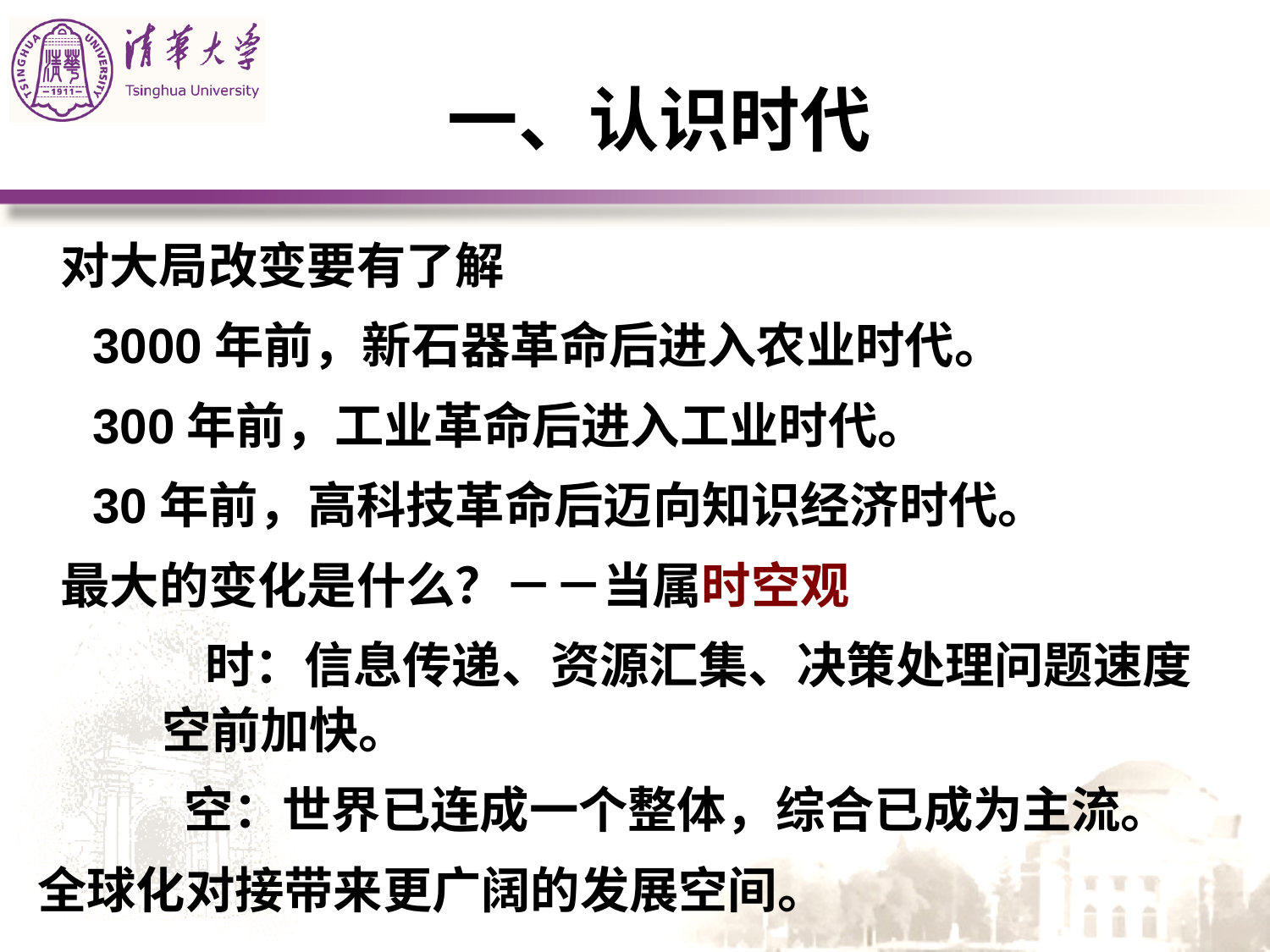

# 一、认识时代
 对大局改变要有了解
    3000年前，新石器革命后进入农业时代。
    300年前，工业革命后进入工业时代。
    30年前，高科技革命后迈向知识经济时代。
 最大的变化是什么？－－当属时空观
    时：信息传递、资源汇集、决策处理问题速度空前加快。
            空：世界已连成一个整体，综合已成为主流。
全球化对接带来更广阔的发展空间。